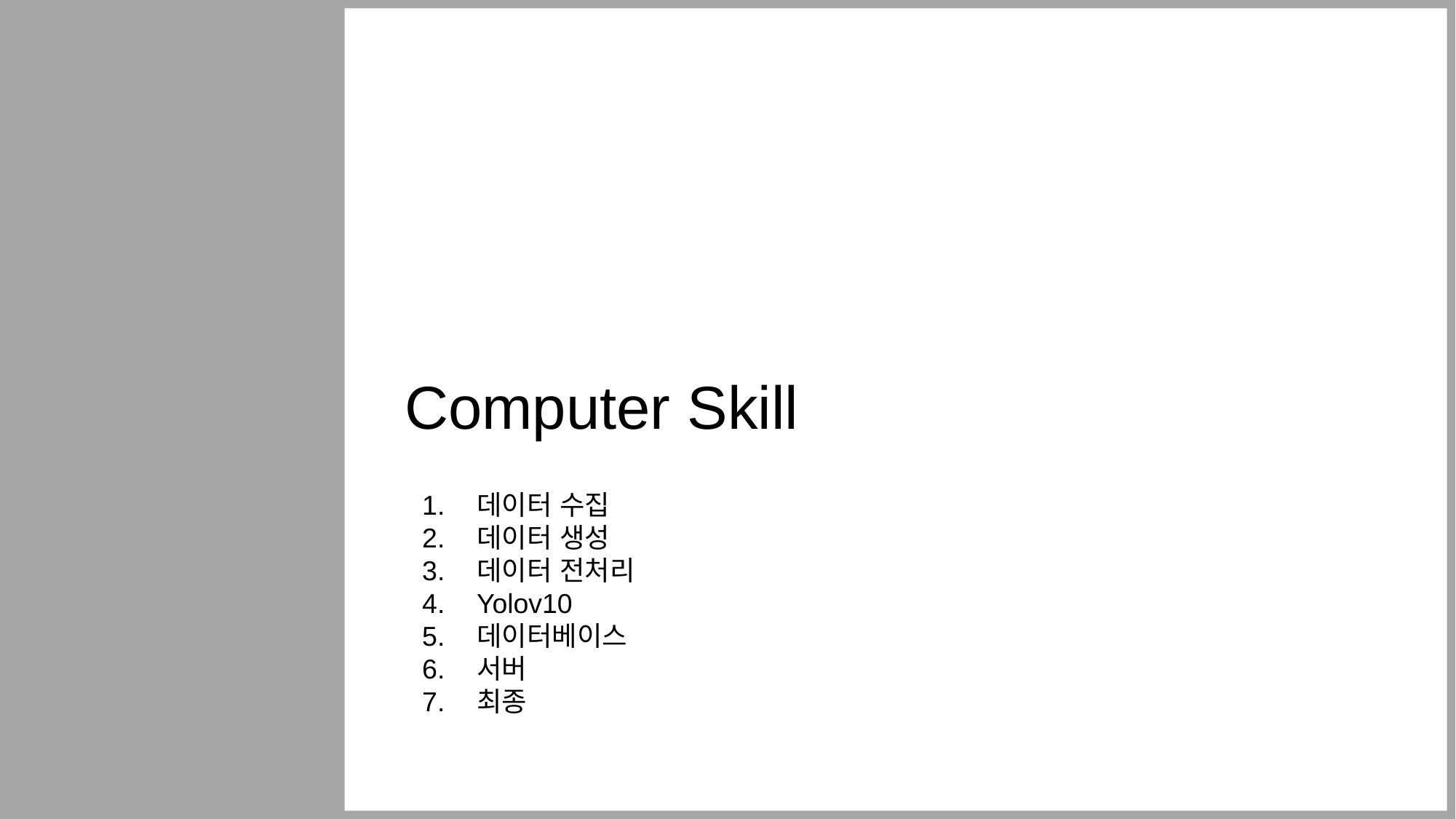

Computer Skill
데이터 수집
데이터 생성
데이터 전처리
Yolov10
데이터베이스
서버
최종